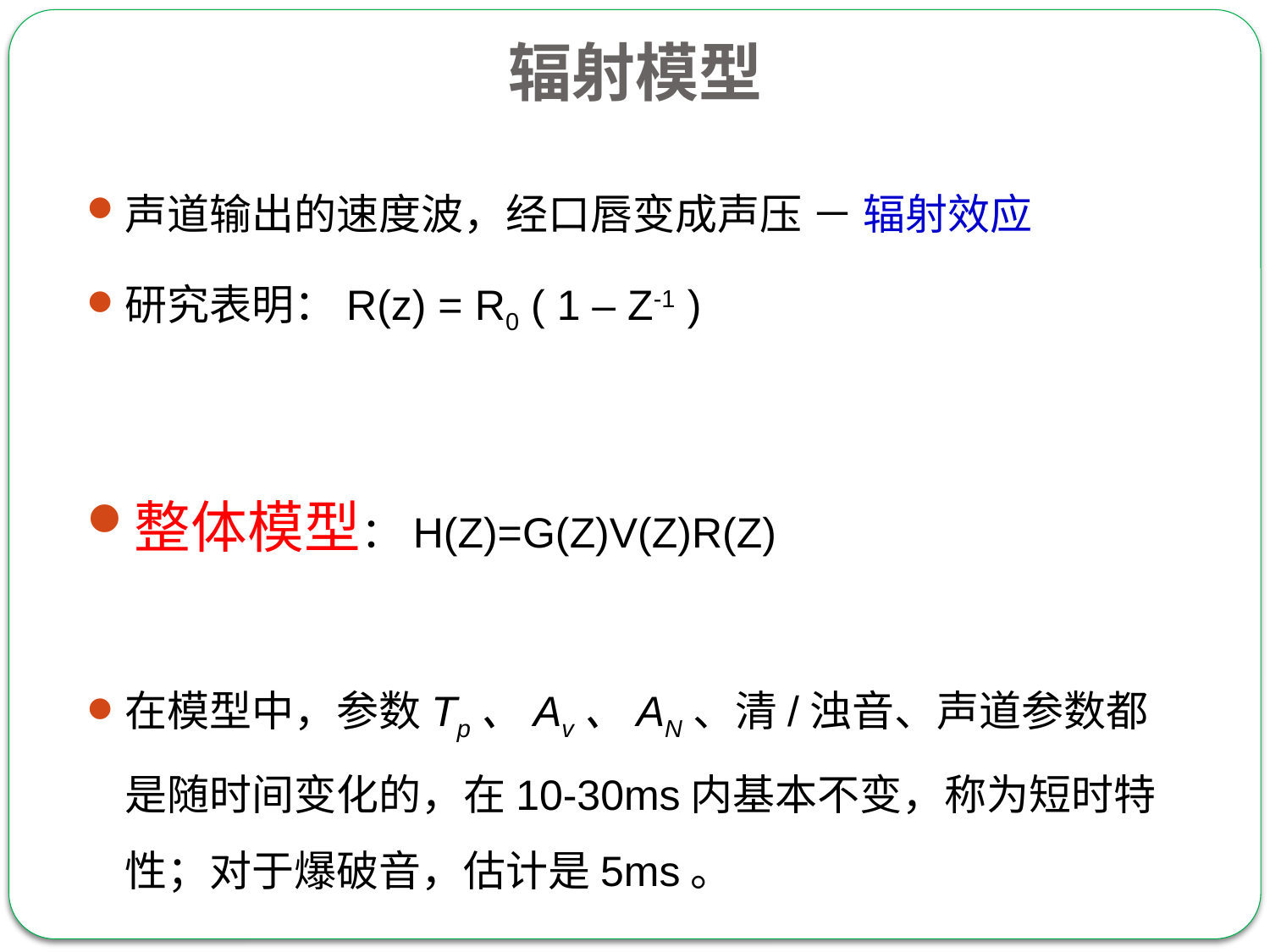

辐射模型
声道输出的速度波，经口唇变成声压 － 辐射效应
研究表明：R(z) = R0 ( 1 – Z-1 )

整体模型：H(Z)=G(Z)V(Z)R(Z)

在模型中，参数Tp、Av、AN、清/浊音、声道参数都是随时间变化的，在10-30ms内基本不变，称为短时特性；对于爆破音，估计是5ms。